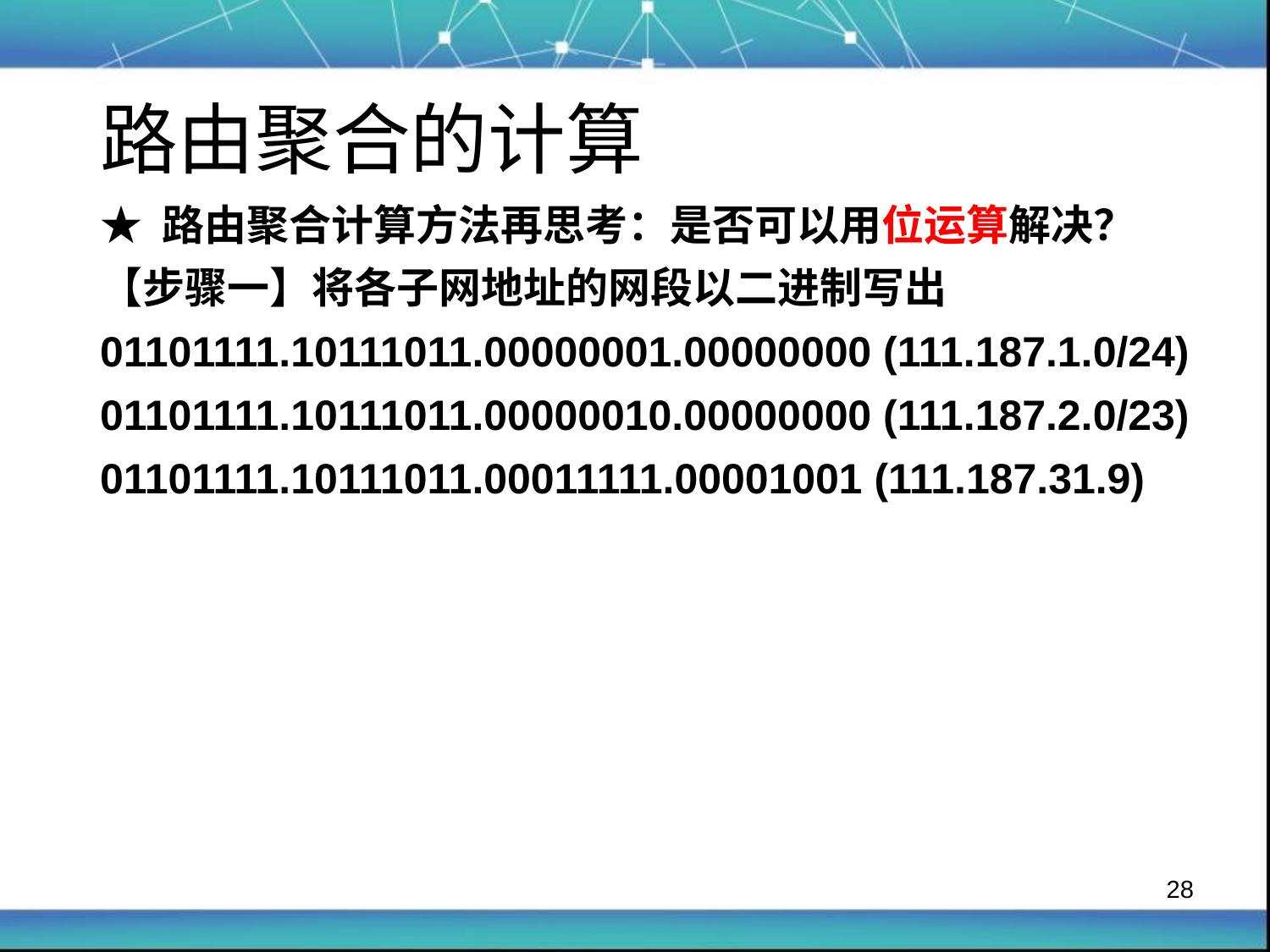

路由聚合的计算
★ 路由聚合计算方法再思考：是否可以用位运算解决？
【步骤一】将各子网地址的网段以二进制写出
01101111.10111011.00000001.00000000 (111.187.1.0/24)
01101111.10111011.00000010.00000000 (111.187.2.0/23)
01101111.10111011.00011111.00001001 (111.187.31.9)
28